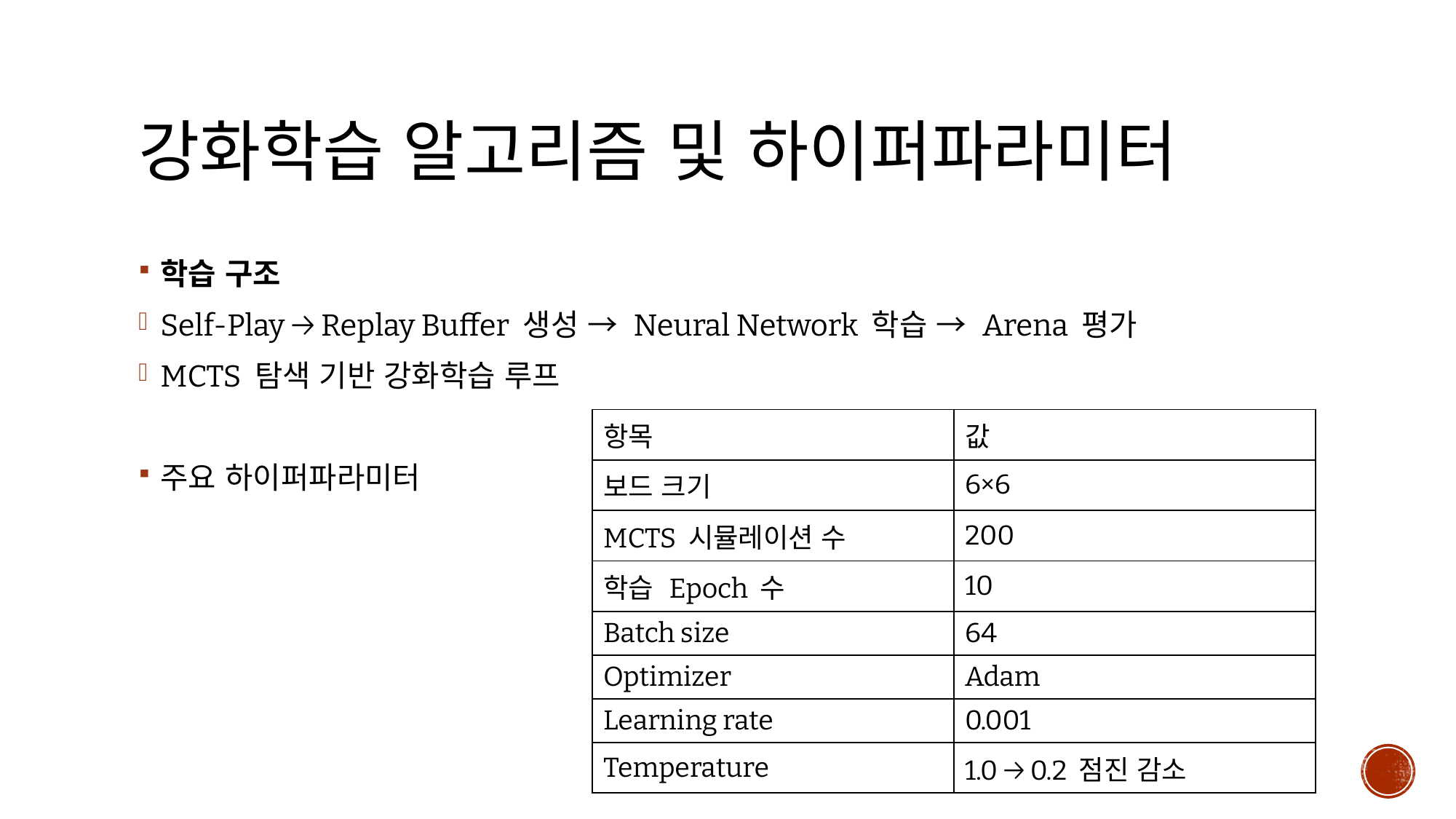

# 강화학습 알고리즘 및 하이퍼파라미터
학습 구조
Self-Play → Replay Buffer 생성 → Neural Network 학습 → Arena 평가
MCTS 탐색 기반 강화학습 루프

주요 하이퍼파라미터

| 항목 | 값 |
| --- | --- |
| 보드 크기 | 6×6 |
| MCTS 시뮬레이션 수 | 200 |
| 학습 Epoch 수 | 10 |
| Batch size | 64 |
| Optimizer | Adam |
| Learning rate | 0.001 |
| Temperature | 1.0 → 0.2 점진 감소 |